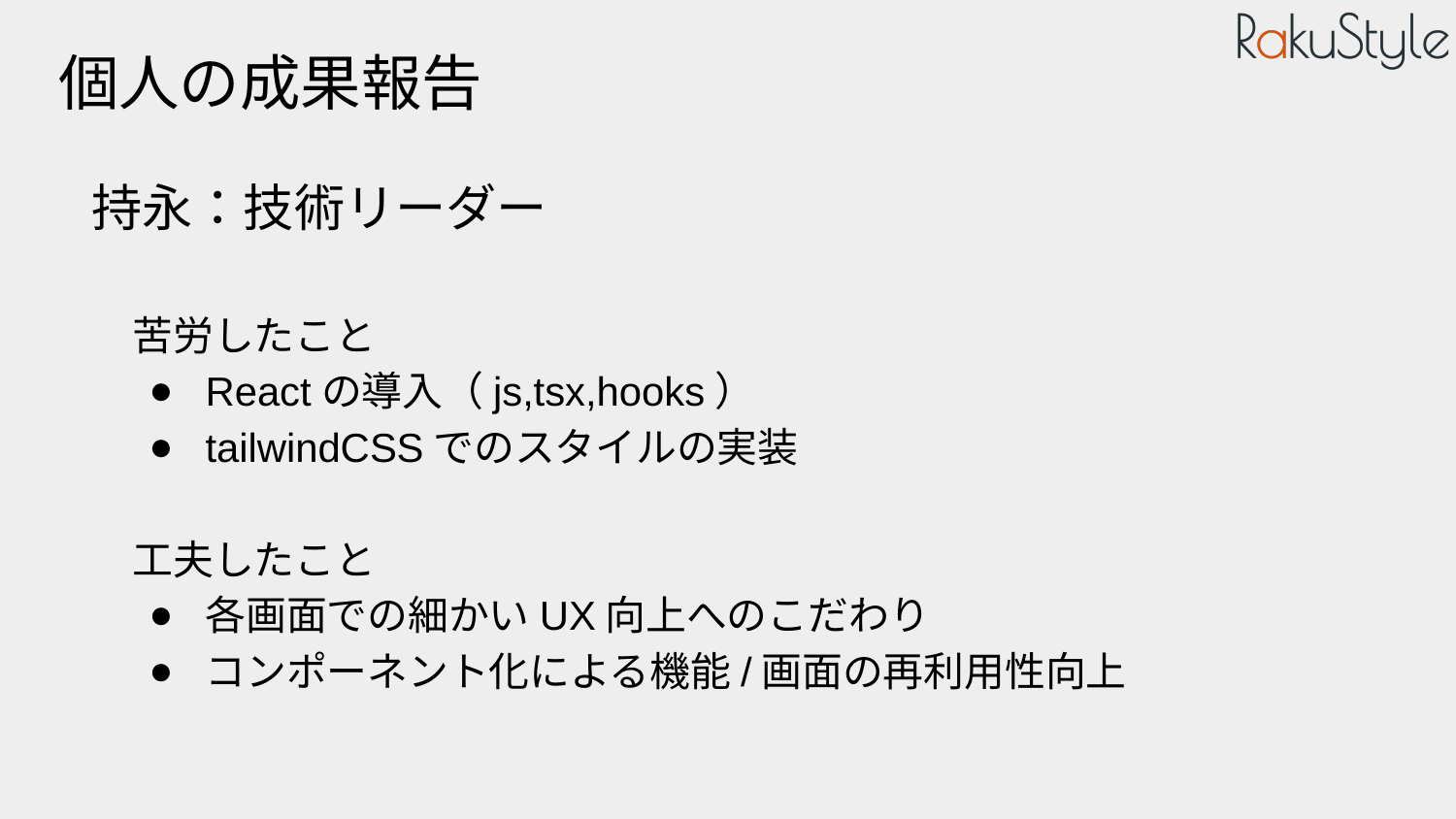

# 個人の成果報告
持永：技術リーダー
苦労したこと
Reactの導入（js,tsx,hooks）
tailwindCSSでのスタイルの実装

工夫したこと
各画面での細かいUX向上へのこだわり
コンポーネント化による機能/画面の再利用性向上